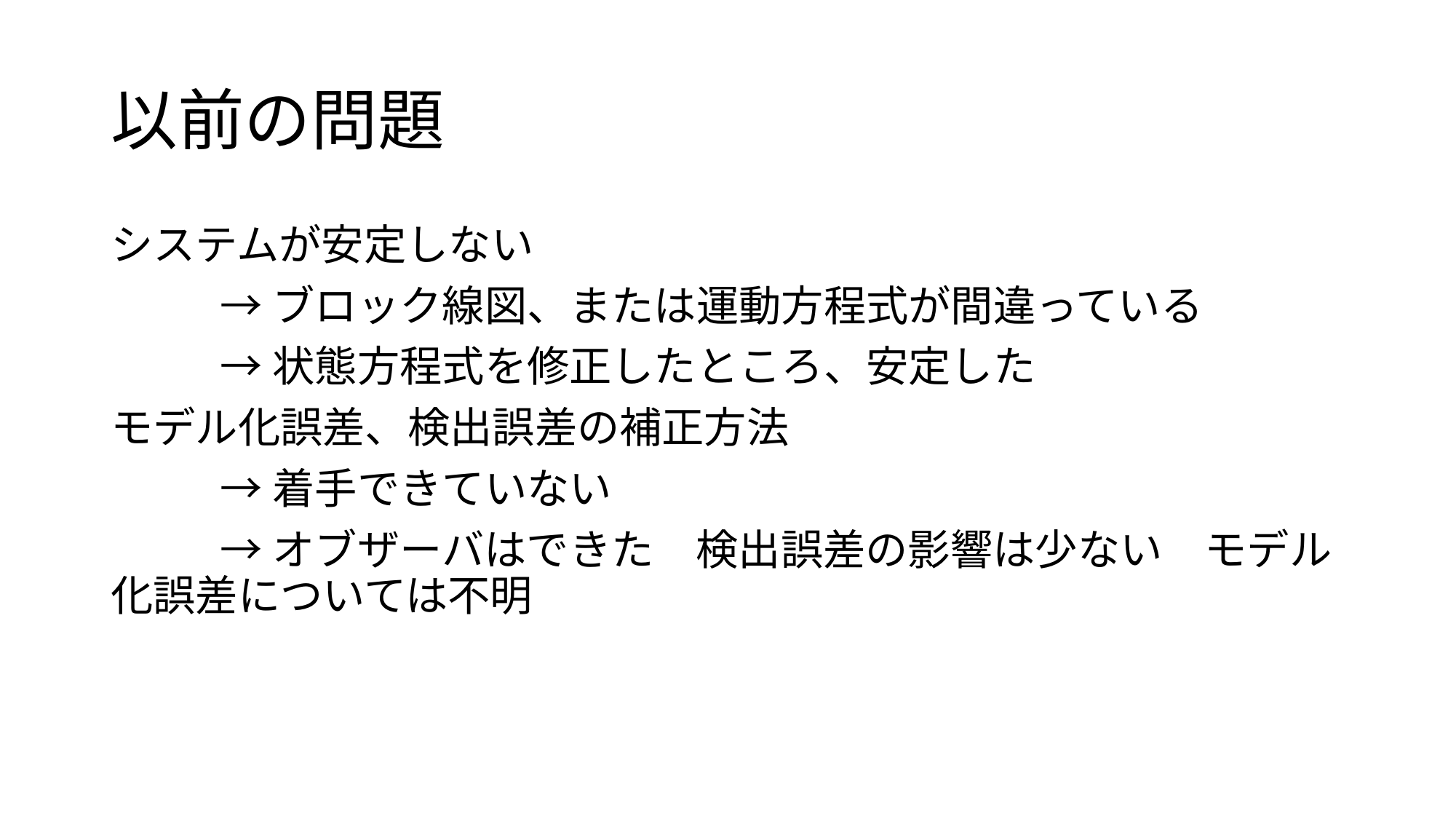

# 以前の問題
システムが安定しない
	→ブロック線図、または運動方程式が間違っている
	→状態方程式を修正したところ、安定した
モデル化誤差、検出誤差の補正方法
	→着手できていない
	→オブザーバはできた　検出誤差の影響は少ない　モデル化誤差については不明